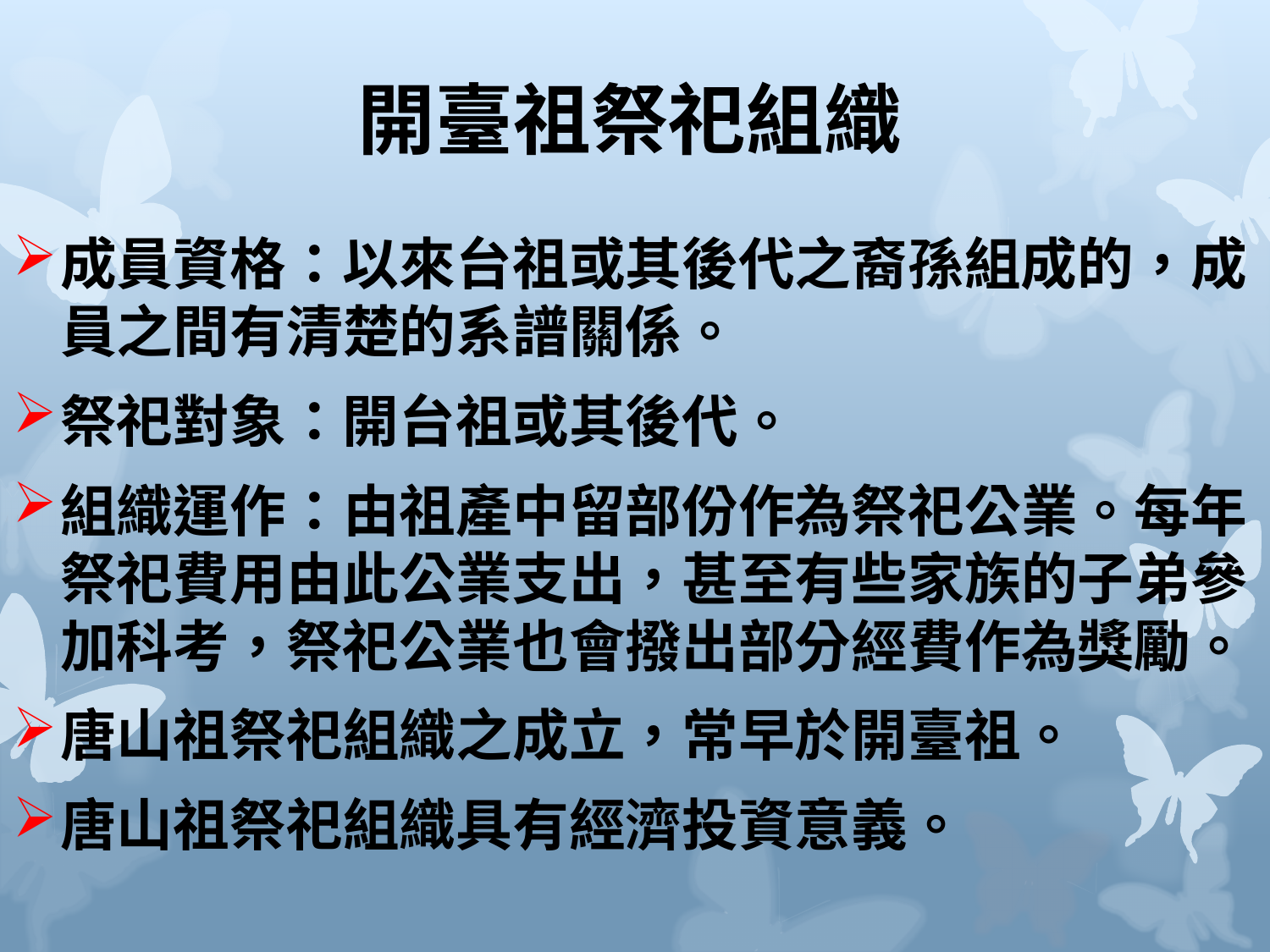

# 開臺祖祭祀組織
成員資格：以來台祖或其後代之裔孫組成的，成員之間有清楚的系譜關係。
祭祀對象：開台祖或其後代。
組織運作：由祖產中留部份作為祭祀公業。每年祭祀費用由此公業支出，甚至有些家族的子弟參加科考，祭祀公業也會撥出部分經費作為獎勵。
唐山祖祭祀組織之成立，常早於開臺祖。
唐山祖祭祀組織具有經濟投資意義。